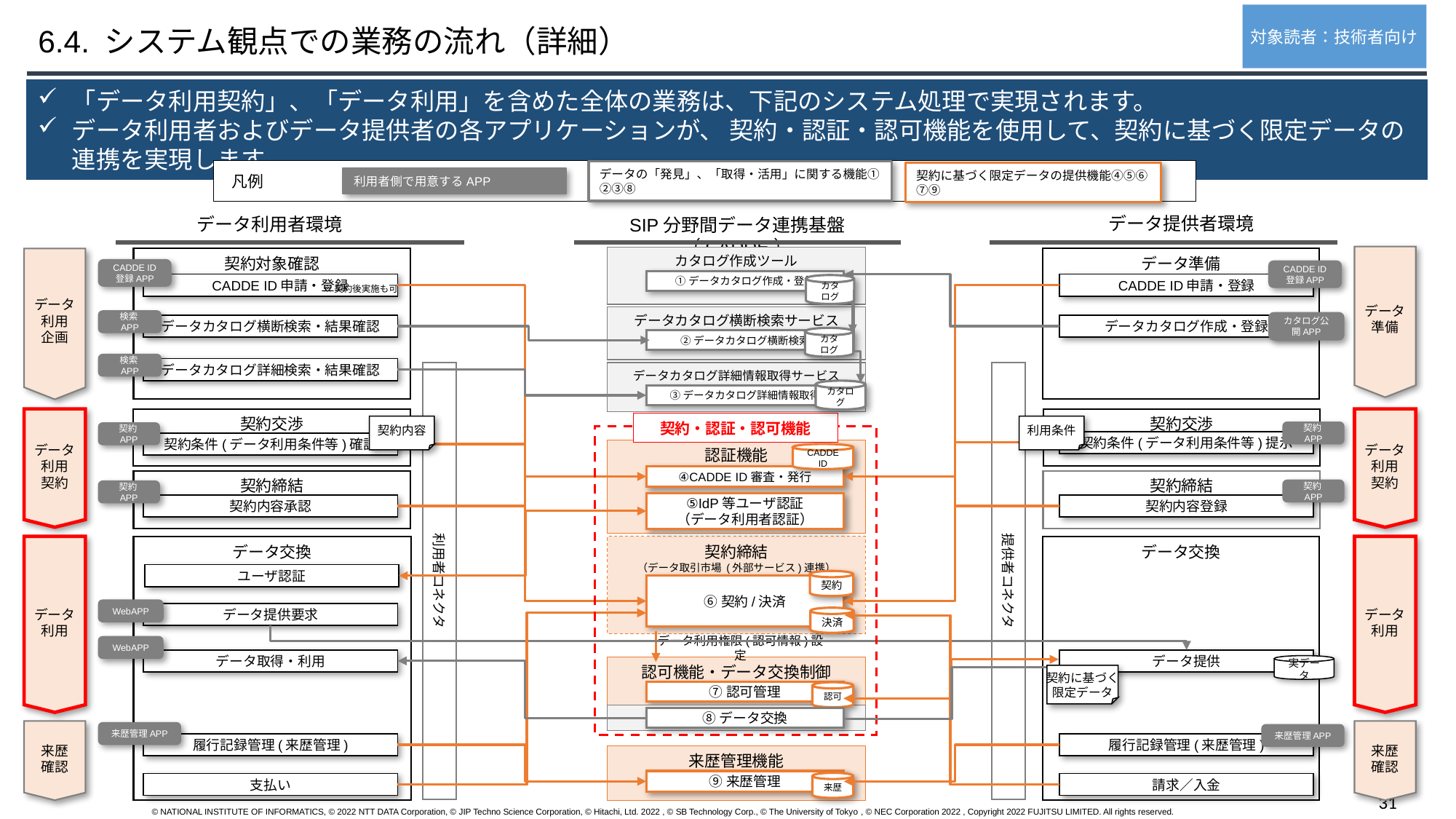

対象読者：技術者向け
6.4. システム観点での業務の流れ（詳細）
「データ利用契約」、「データ利用」を含めた全体の業務は、下記のシステム処理で実現されます。
データ利用者およびデータ提供者の各アプリケーションが、 契約・認証・認可機能を使用して、契約に基づく限定データの連携を実現します。

凡例
利用者側で用意するAPP
データの「発見」、「取得・活用」に関する機能①②③⑧
契約に基づく限定データの提供機能④⑤⑥⑦⑨
データ提供者環境
データ利用者環境
SIP分野間データ連携基盤（CADDE）
カタログ作成ツール
契約対象確認
データ準備
CADDE ID
登録APP
CADDE ID
登録APP
①データカタログ作成・登録
　　　　CADDE ID申請・登録
CADDE ID申請・登録
カタログ
※契約後実施も可
データ
準備
データ
利用
企画
データカタログ横断検索サービス
検索APP
カタログ公開APP
データカタログ横断検索・結果確認
データカタログ作成・登録
カタログ
②データカタログ横断検索
検索APP
データカタログ詳細検索・結果確認
利用者コネクタ
データカタログ詳細情報取得サービス
提供者コネクタ
カタログ
③データカタログ詳細情報取得
契約交渉
契約交渉
契約・認証・認可機能
契約内容
利用条件
契約APP
契約APP

契約条件(データ利用条件等)提示
契約条件(データ利用条件等)確認
データ
利用
契約
データ
利用
契約
認証機能
CADDE ID
④CADDE ID審査・発行
契約締結
契約締結
契約APP
契約APP
⑤IdP等ユーザ認証
（データ利用者認証）
契約内容承認
契約内容登録
契約締結
（データ取引市場 (外部サービス)連携）
データ交換
データ交換
ユーザ認証
契約
⑥契約/決済
データ
利用
データ
利用
WebAPP
データ提供要求
決済
データ利用権限(認可情報)設定
WebAPP
データ取得・利用
データ提供
実データ
認可機能・データ交換制御
契約に基づく
限定データ
⑦認可管理
認可

⑧データ交換
来歴管理APP
来歴管理APP
来歴
確認
来歴
確認
履行記録管理(来歴管理)
履行記録管理(来歴管理)
来歴管理機能
⑨来歴管理
来歴
支払い
請求／入金